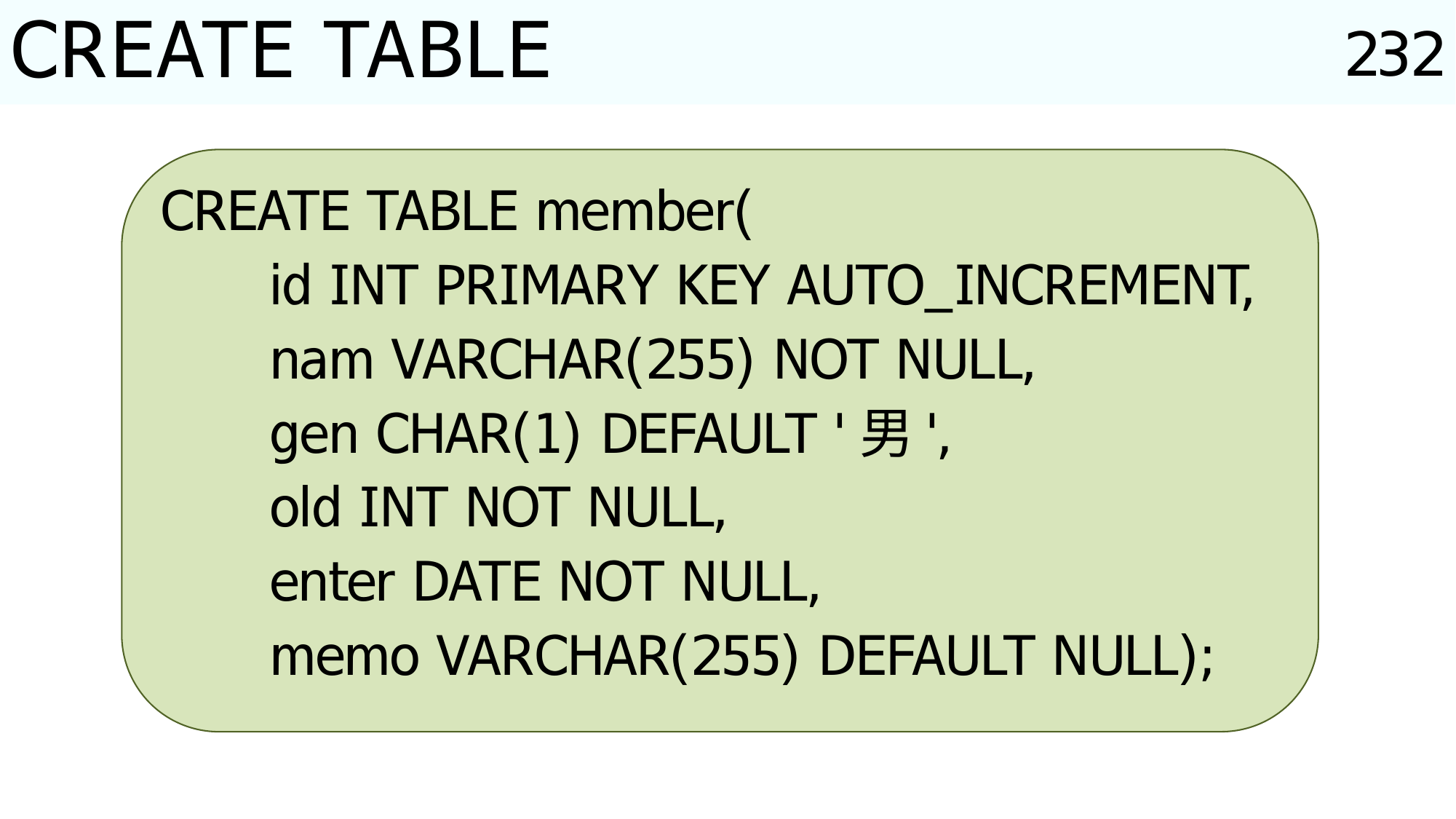

232
# CREATE TABLE

CREATE TABLE member(
	id INT PRIMARY KEY AUTO_INCREMENT,
	nam VARCHAR(255) NOT NULL,
	gen CHAR(1) DEFAULT '男',
	old INT NOT NULL,
	enter DATE NOT NULL,
	memo VARCHAR(255) DEFAULT NULL);